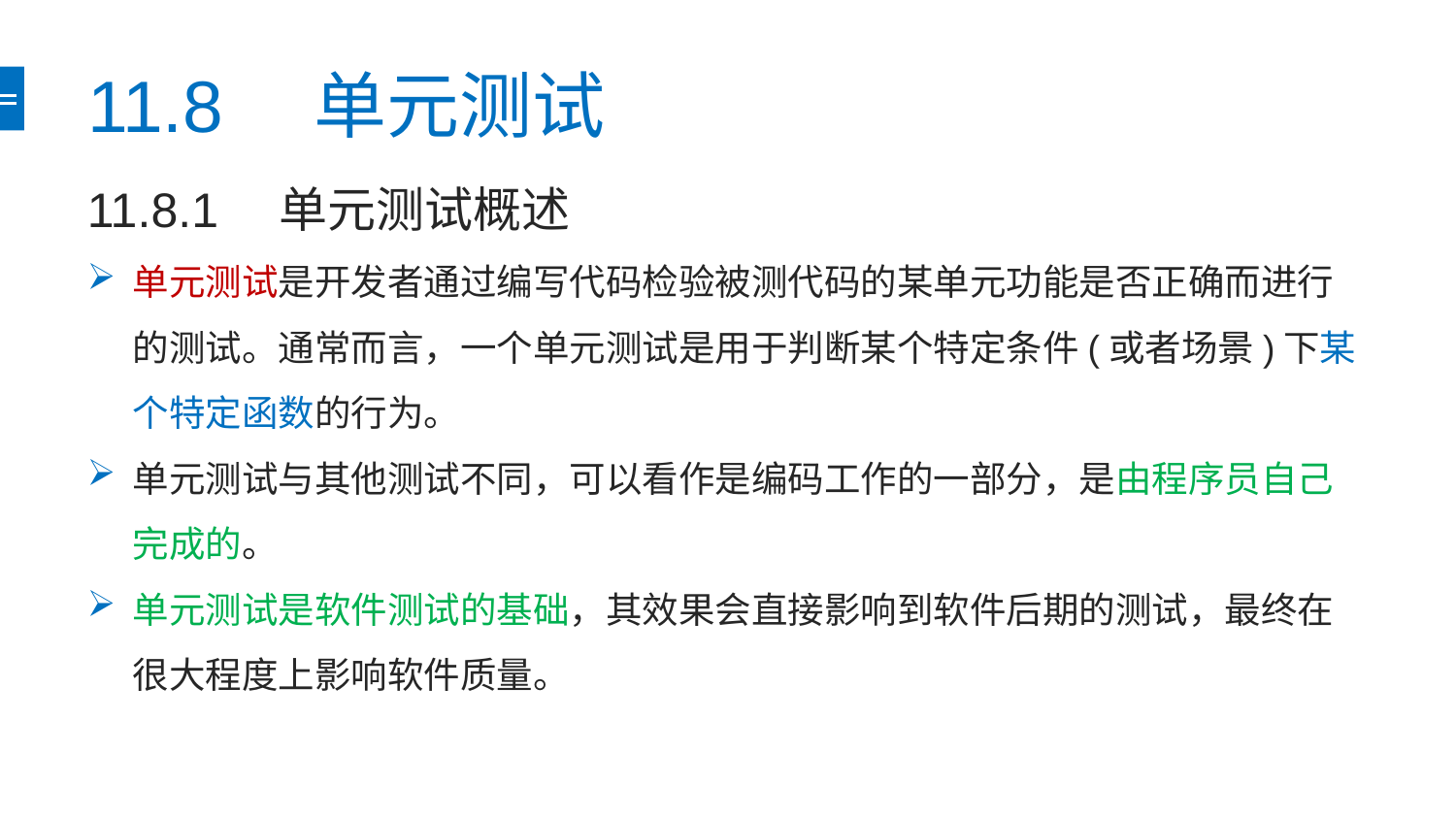

# 11.8　单元测试
11.8.1　单元测试概述
单元测试是开发者通过编写代码检验被测代码的某单元功能是否正确而进行的测试。通常而言，一个单元测试是用于判断某个特定条件(或者场景)下某个特定函数的行为。
单元测试与其他测试不同，可以看作是编码工作的一部分，是由程序员自己完成的。
单元测试是软件测试的基础，其效果会直接影响到软件后期的测试，最终在很大程度上影响软件质量。